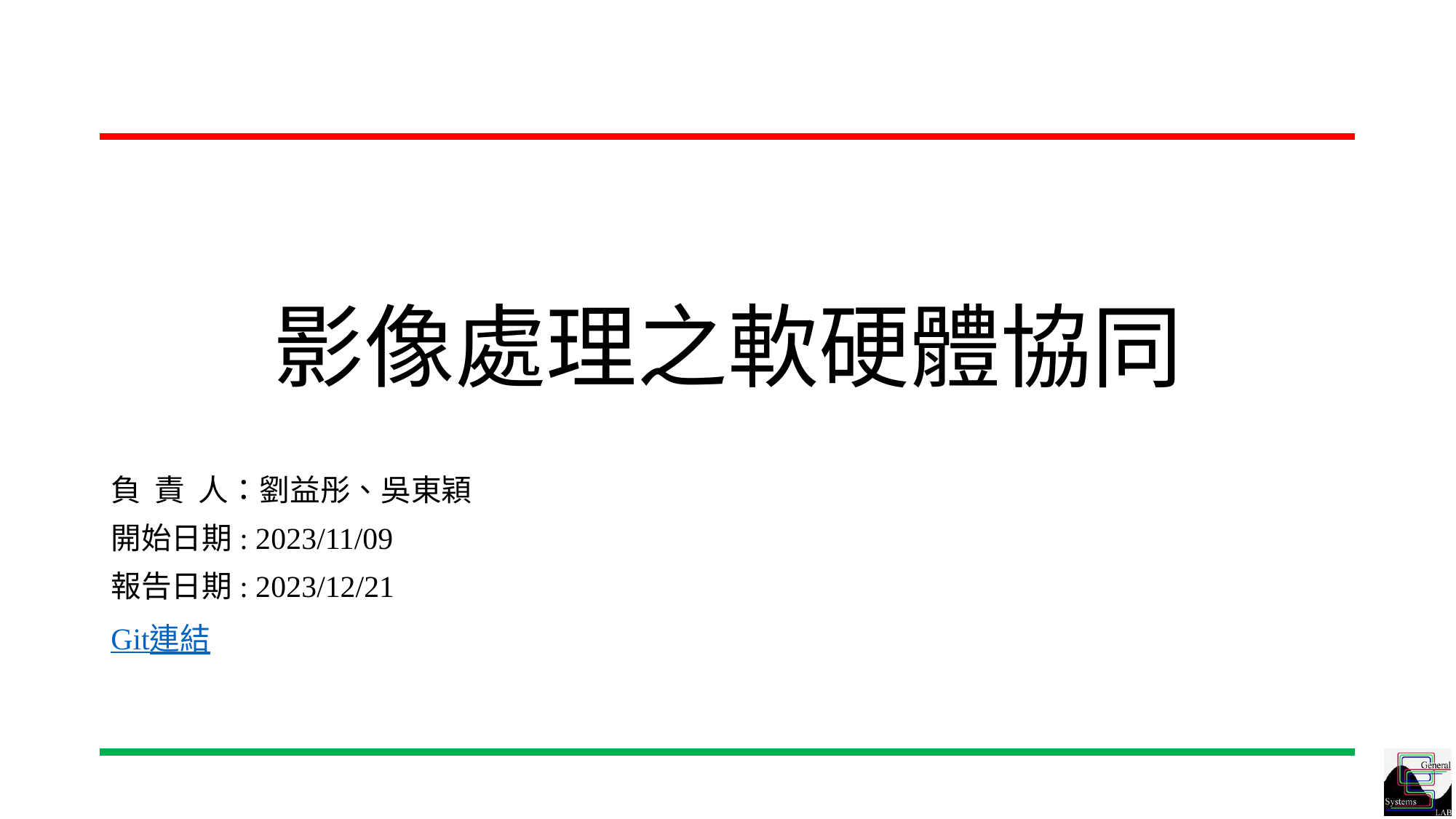

# 影像處理之軟硬體協同
負  責  人：劉益彤、吳東穎
開始日期: 2023/11/09
報告日期: 2023/12/21
Git連結